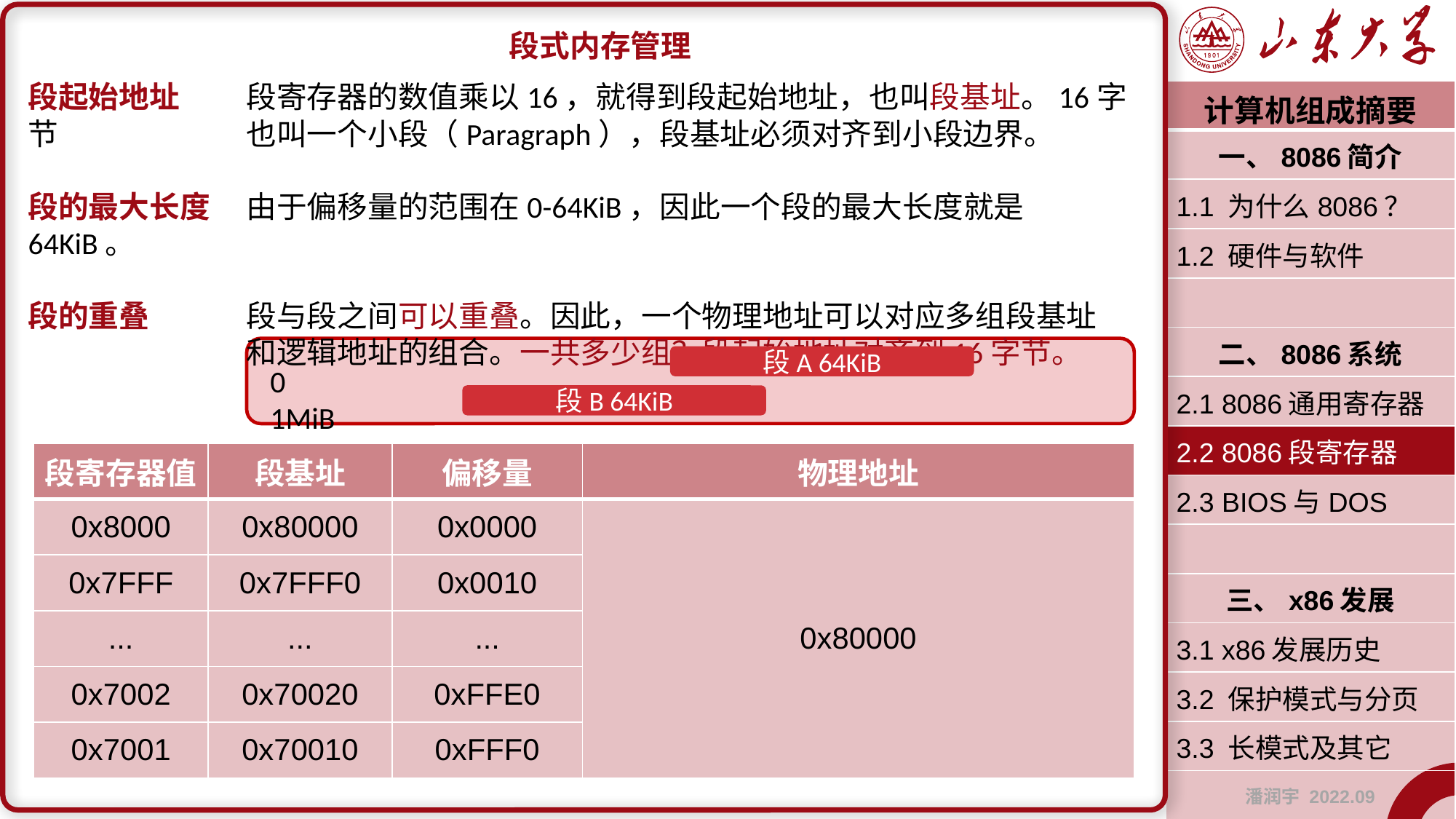

段式内存管理
段起始地址	段寄存器的数值乘以16，就得到段起始地址，也叫段基址。16字节		也叫一个小段（Paragraph），段基址必须对齐到小段边界。

段的最大长度	由于偏移量的范围在0-64KiB，因此一个段的最大长度就是	64KiB。

段的重叠	段与段之间可以重叠。因此，一个物理地址可以对应多组段基址			和逻辑地址的组合。一共多少组？段起始地址对齐到16字节。

| 计算机组成摘要 |
| --- |
| 一、8086简介 |
| 1.1 为什么8086？ |
| 1.2 硬件与软件 |
|  |
| 二、8086系统 |
| 2.1 8086通用寄存器 |
| 2.2 8086段寄存器 |
| 2.3 BIOS与DOS |
|  |
| 三、x86发展 |
| 3.1 x86发展历史 |
| 3.2 保护模式与分页 |
| 3.3 长模式及其它 |
| 潘润宇 2022.09 |

段A 64KiB
0                                                                                                               1MiB
段B 64KiB
| 段寄存器值 | 段基址 | 偏移量 | 物理地址 |
| --- | --- | --- | --- |
| 0x8000 | 0x80000 | 0x0000 | 0x80000 |
| 0x7FFF | 0x7FFF0 | 0x0010 |  |
| ... | ... | ... |  |
| 0x7002 | 0x70020 | 0xFFE0 |  |
| 0x7001 | 0x70010 | 0xFFF0 |  |